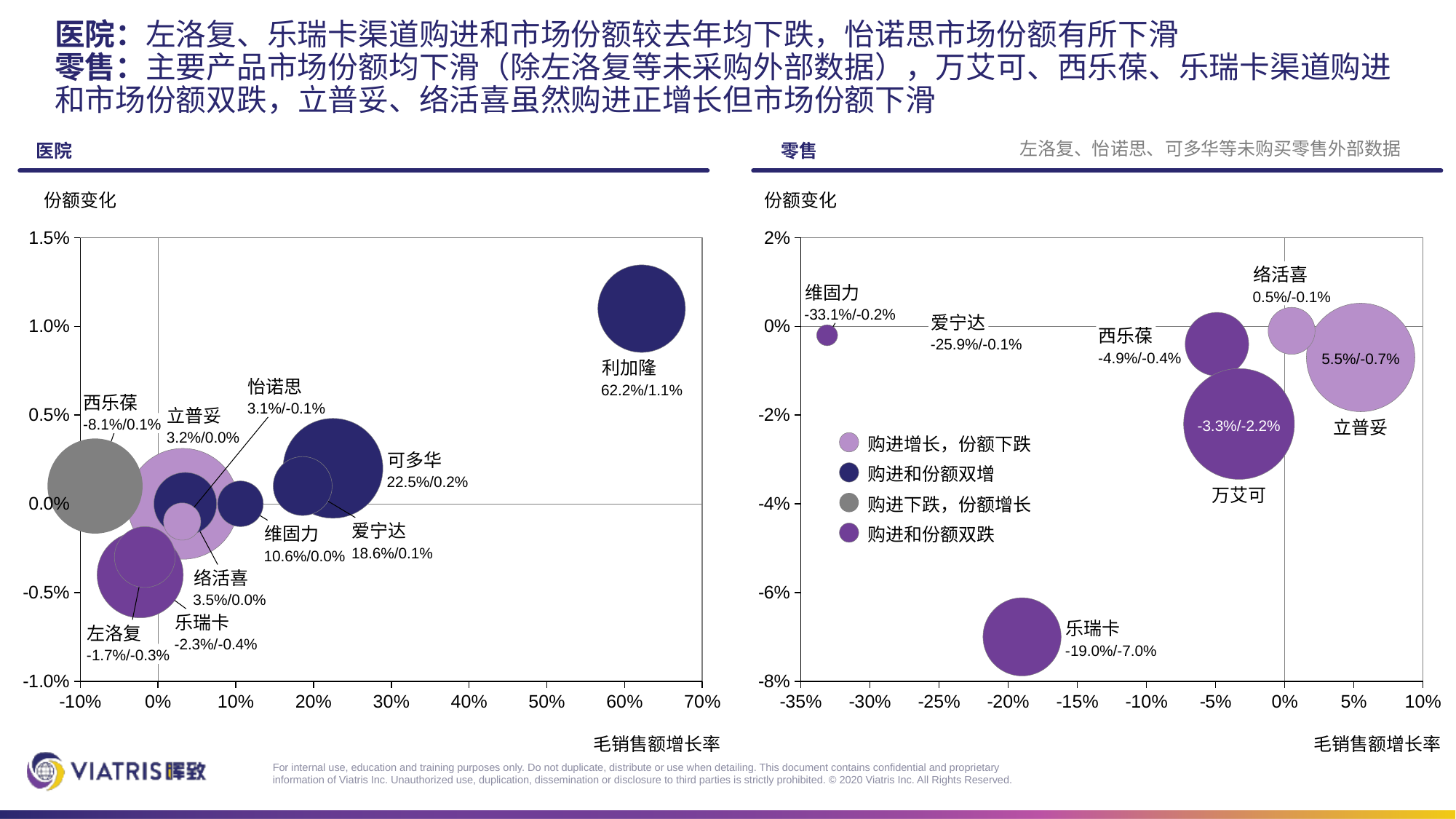

# 医院：左洛复、乐瑞卡渠道购进和市场份额较去年均下跌，怡诺思市场份额有所下滑 零售：主要产品市场份额均下滑（除左洛复等未采购外部数据），万艾可、西乐葆、乐瑞卡渠道购进和市场份额双跌，立普妥、络活喜虽然购进正增长但市场份额下滑
左洛复、怡诺思、可多华等未购买零售外部数据
医院
零售
份额变化
份额变化

### Chart

| Category |  |  |  |  |
|---|---|---|---|---|

### Chart

| Category |  |  |  |
|---|---|---|---|
络活喜
维固力
0.5%/-0.1%
-33.1%/-0.2%
爱宁达
西乐葆
-25.9%/-0.1%
-4.9%/-0.4%
5.5%/-0.7%
利加隆
怡诺思
62.2%/1.1%
西乐葆
3.1%/-0.1%
立普妥
-8.1%/0.1%
立普妥
-3.3%/-2.2%
3.2%/0.0%
购进增长，份额下跌

可多华
购进和份额双增

22.5%/0.2%
万艾可
购进下跌，份额增长

爱宁达
维固力
购进和份额双跌

18.6%/0.1%
10.6%/0.0%
络活喜
3.5%/0.0%
乐瑞卡
乐瑞卡
左洛复
-2.3%/-0.4%
-19.0%/-7.0%
-1.7%/-0.3%
毛销售额增长率
毛销售额增长率